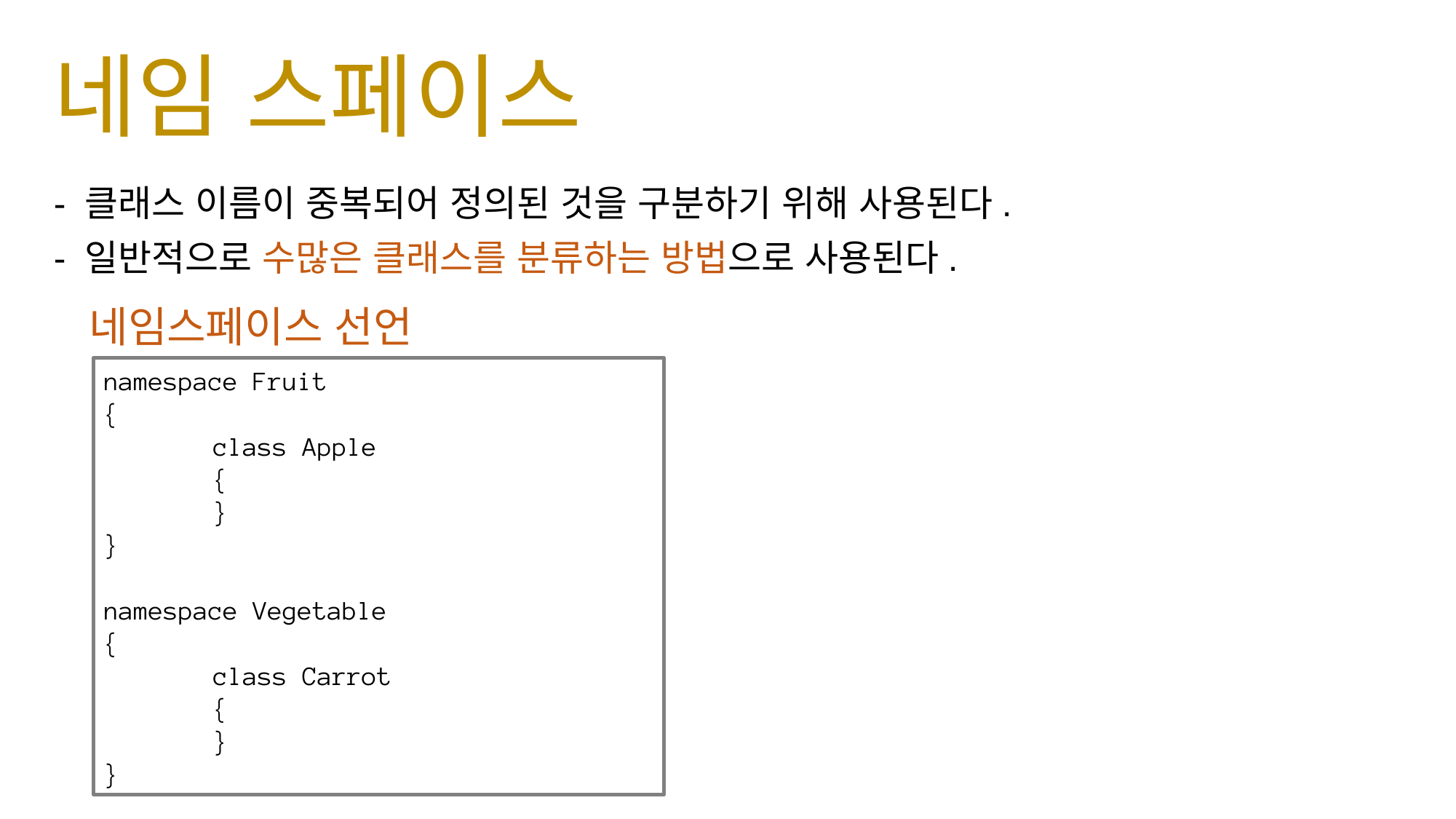

# 네임 스페이스
- 클래스 이름이 중복되어 정의된 것을 구분하기 위해 사용된다.
- 일반적으로 수많은 클래스를 분류하는 방법으로 사용된다.
네임스페이스 선언
namespace Fruit
{
	class Apple
	{
	}
}

namespace Vegetable
{
	class Carrot
	{
	}
}